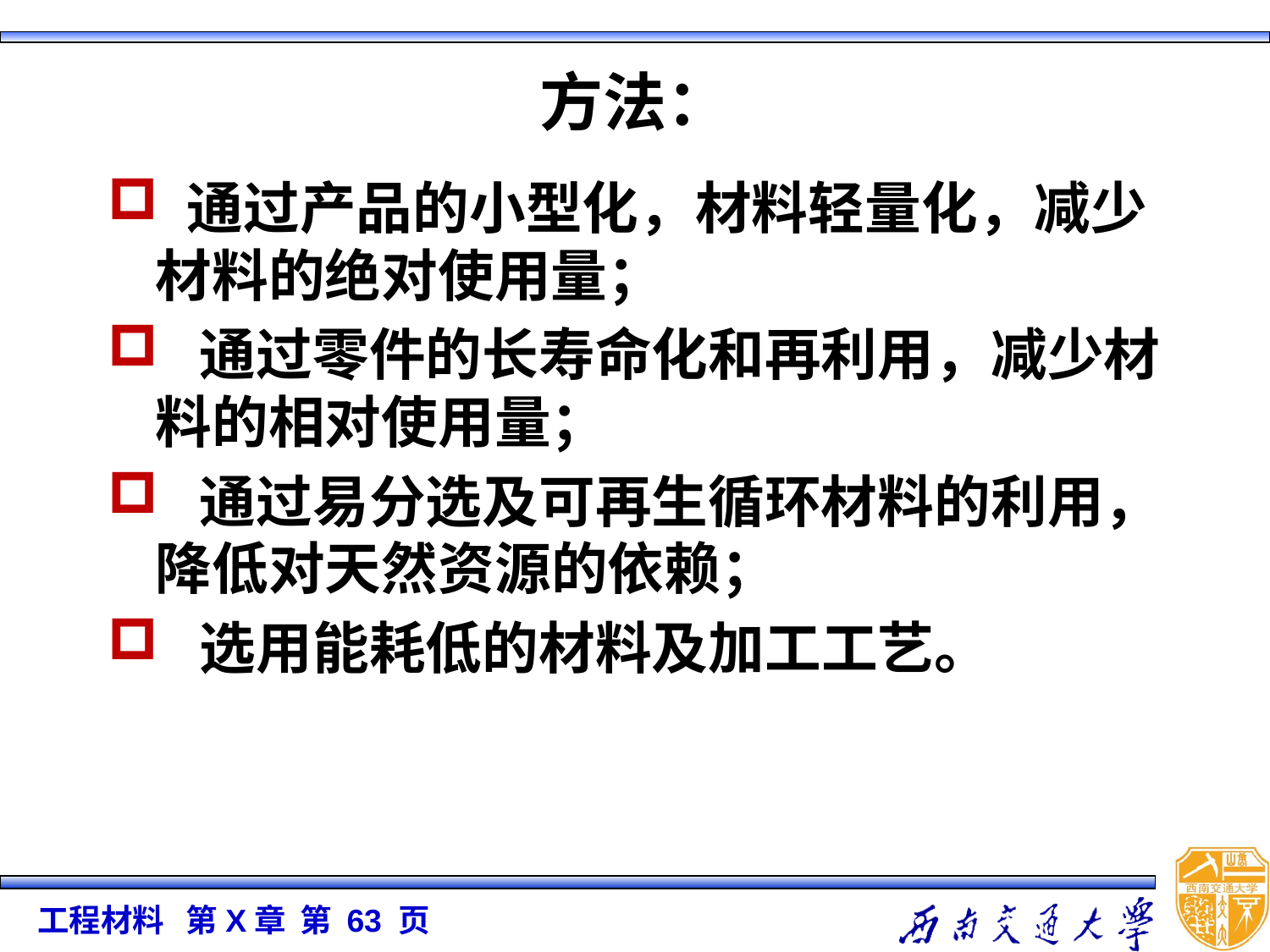

# 方法：
 通过产品的小型化，材料轻量化，减少材料的绝对使用量；
  通过零件的长寿命化和再利用，减少材料的相对使用量；
  通过易分选及可再生循环材料的利用，降低对天然资源的依赖；
  选用能耗低的材料及加工工艺。